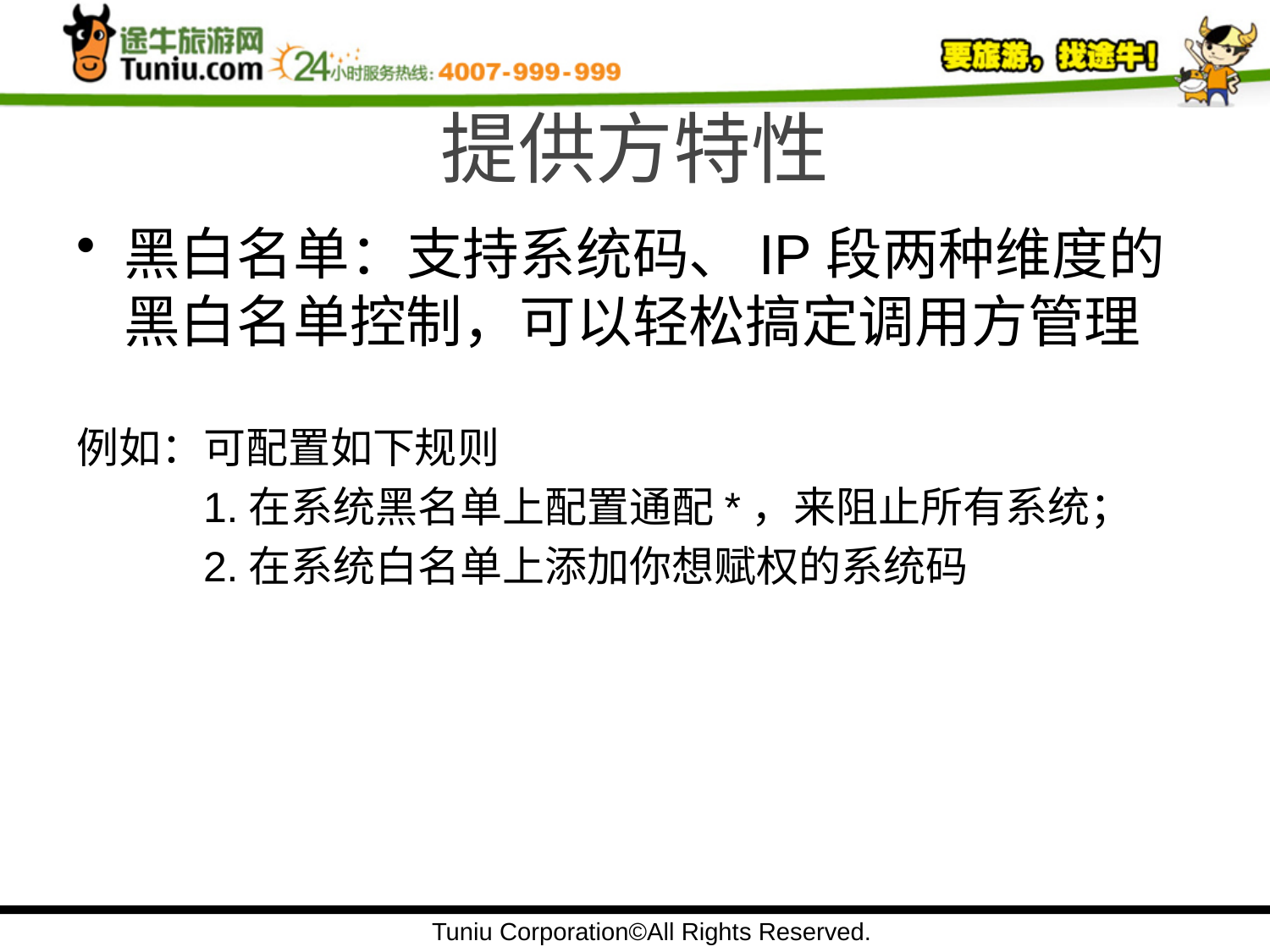

# 提供方特性
黑白名单：支持系统码、IP段两种维度的黑白名单控制，可以轻松搞定调用方管理

例如：可配置如下规则
	1.在系统黑名单上配置通配*，来阻止所有系统；
	2.在系统白名单上添加你想赋权的系统码